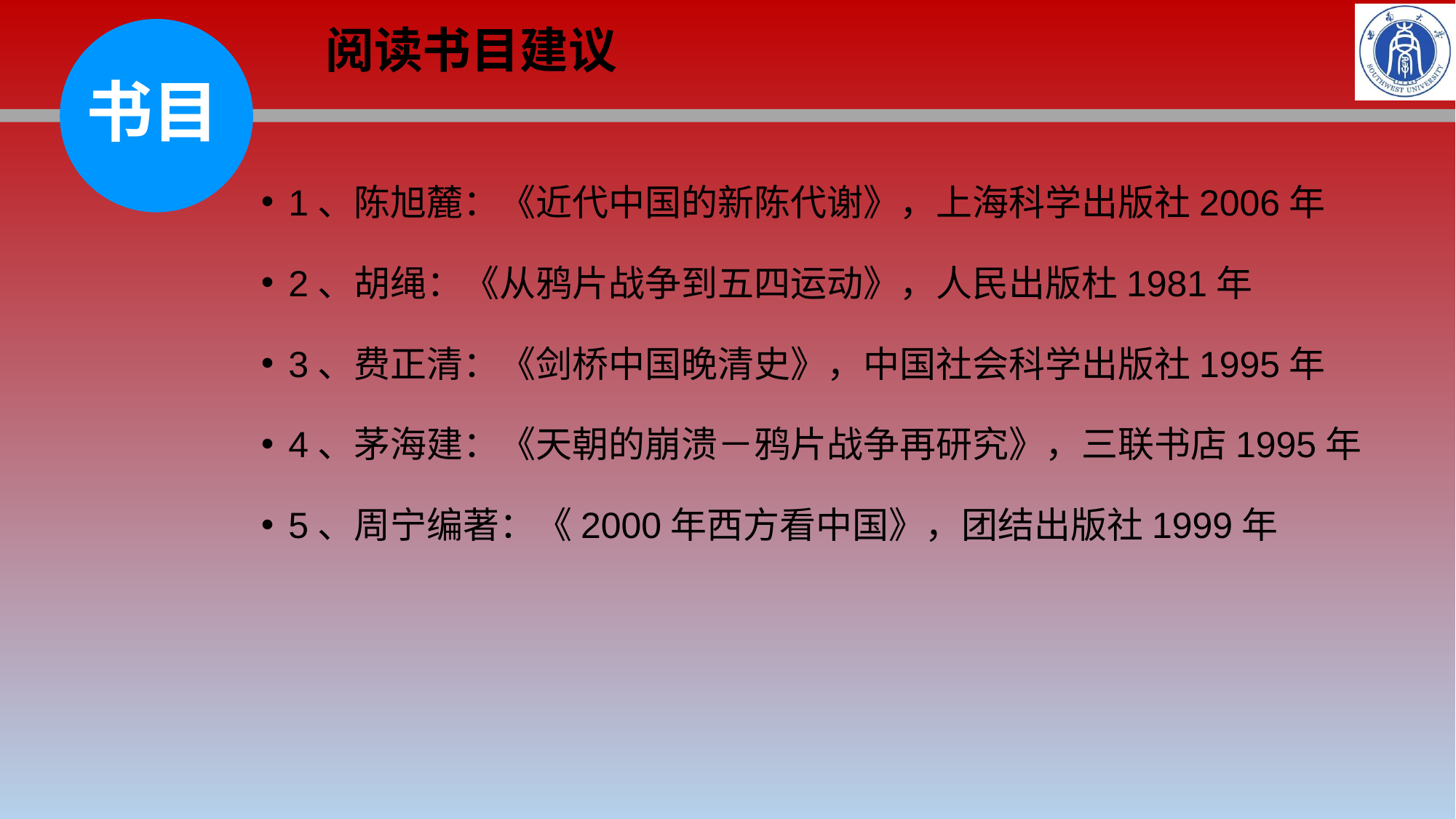

阅读书目建议

书目
1、陈旭麓：《近代中国的新陈代谢》，上海科学出版社2006年
2、胡绳：《从鸦片战争到五四运动》，人民出版杜1981年
3、费正清：《剑桥中国晚清史》，中国社会科学出版社1995年
4、茅海建：《天朝的崩溃－鸦片战争再研究》，三联书店1995年
5、周宁编著：《2000年西方看中国》，团结出版社1999年